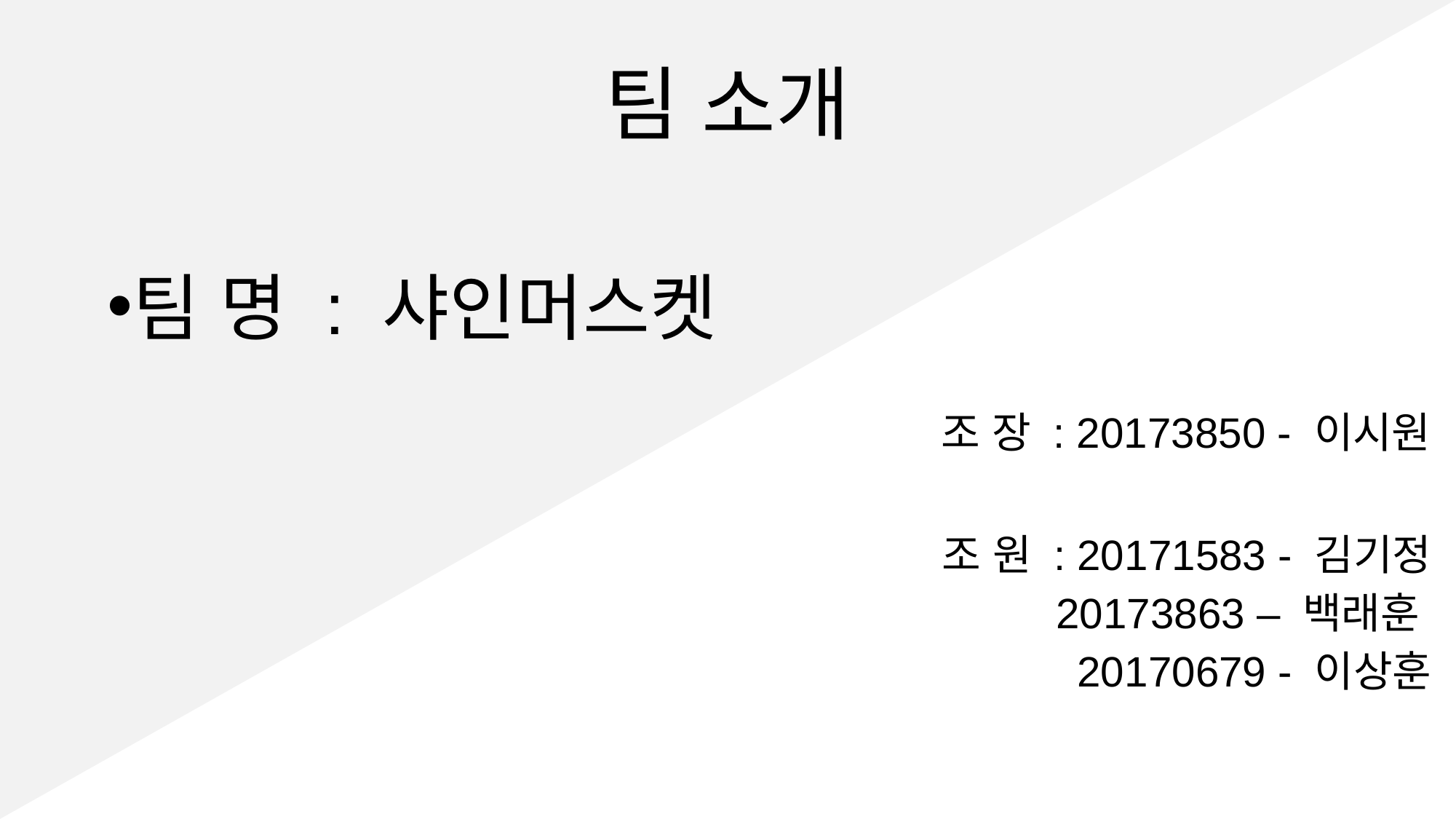

# 팀 소개
팀 명 : 샤인머스켓

조 장 : 20173850 - 이시원

조 원 : 20171583 - 김기정
              20173863 – 백래훈
20170679 - 이상훈